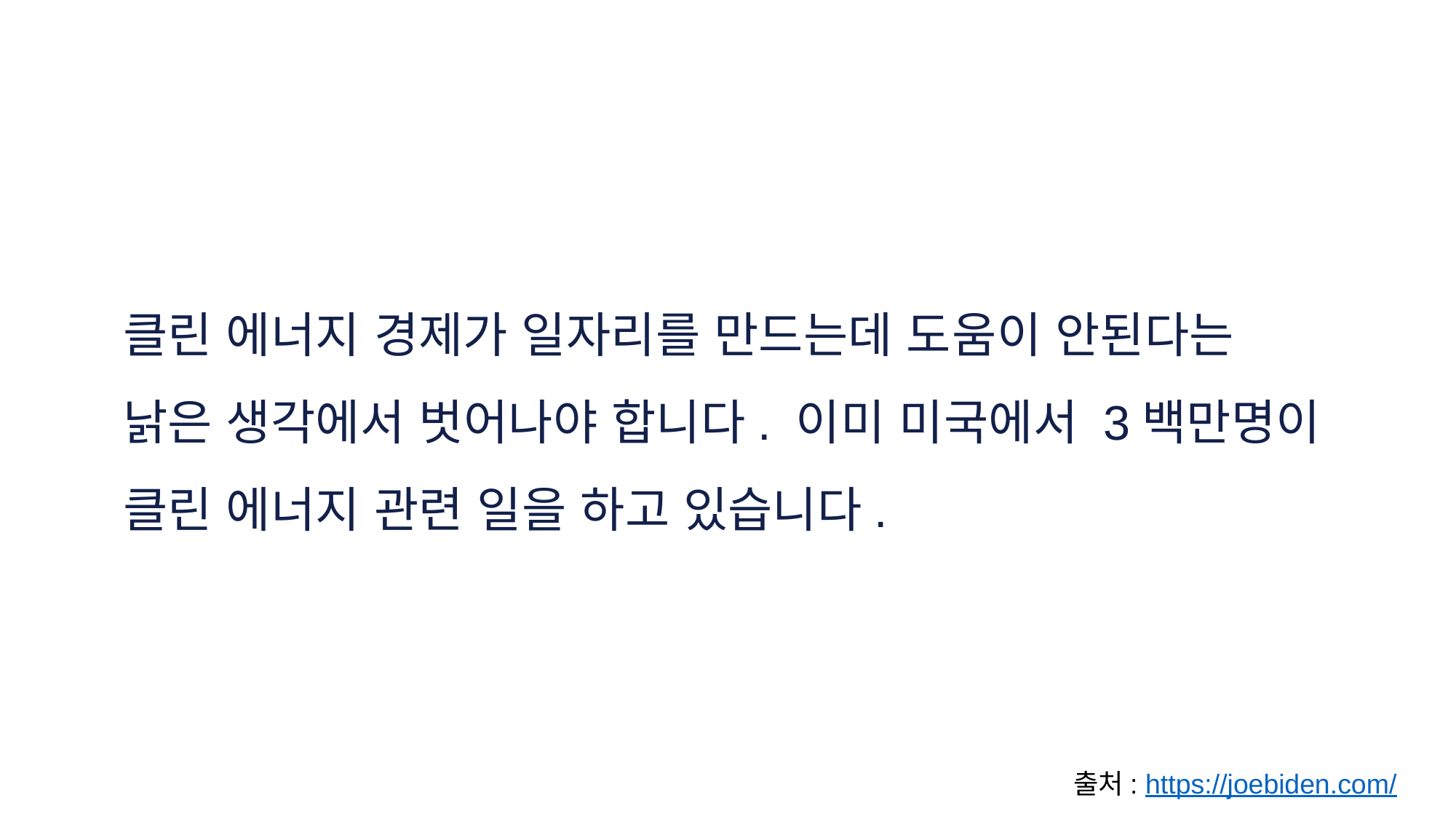

클린 에너지 경제가 일자리를 만드는데 도움이 안된다는 낡은 생각에서 벗어나야 합니다. 이미 미국에서 3백만명이 클린 에너지 관련 일을 하고 있습니다.

We have to get rid of the old way of thinking that the clean economy and jobs don’t go together. They do. There are currently more than three million people in the United States employed in the clean energy economy. But there is a huge opportunity to revitalize the U.S. energy sector, boost growth economy-wide, and re-claim the mantle as the world’s clean energy leader and top exporter. And, Joe Biden will ensure that clean economy jobs are good jobs.

출처: https://joebiden.com/